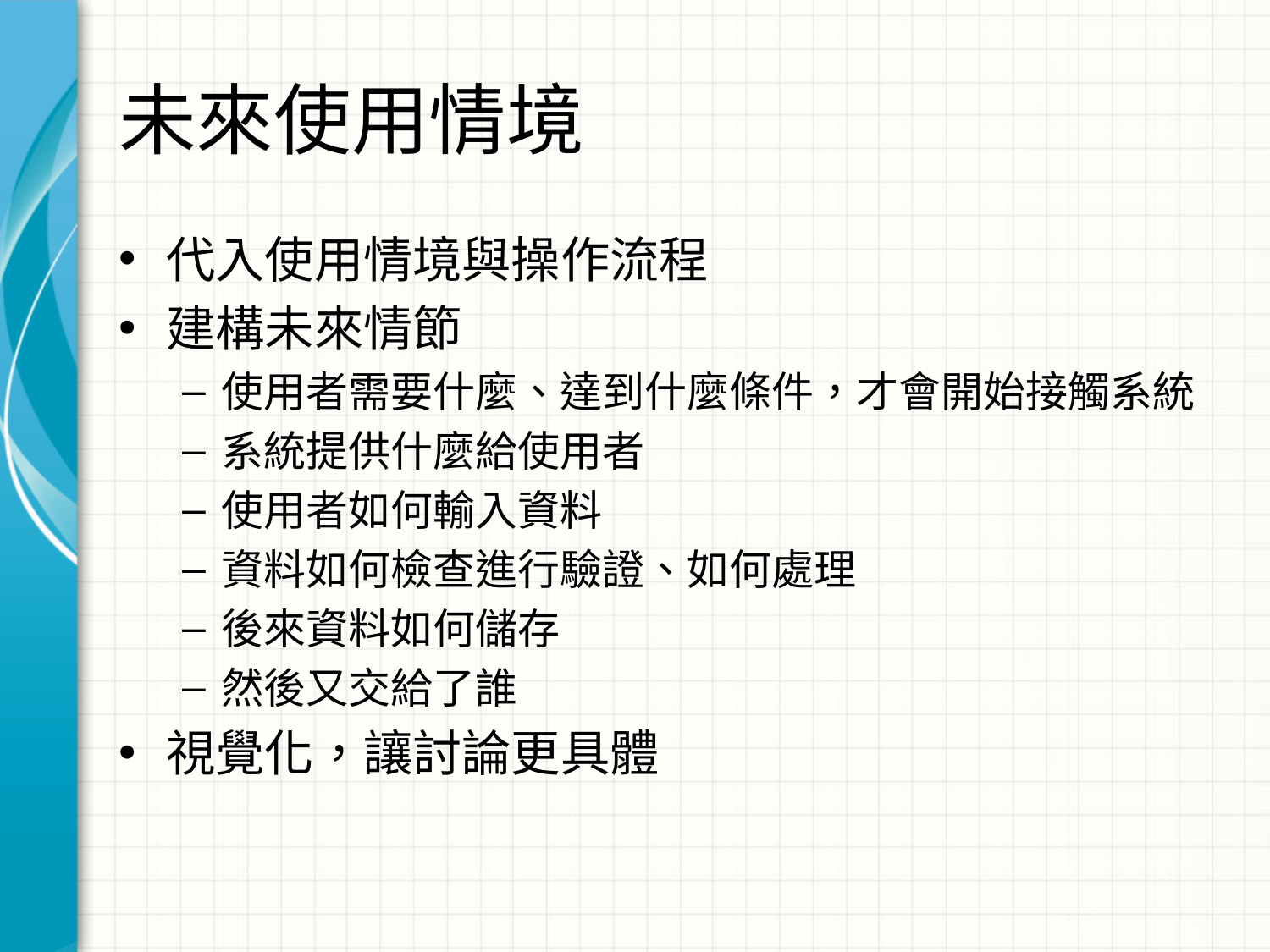

# 未來使用情境
代入使用情境與操作流程
建構未來情節
使用者需要什麼、達到什麼條件，才會開始接觸系統
系統提供什麼給使用者
使用者如何輸入資料
資料如何檢查進行驗證、如何處理
後來資料如何儲存
然後又交給了誰
視覺化，讓討論更具體